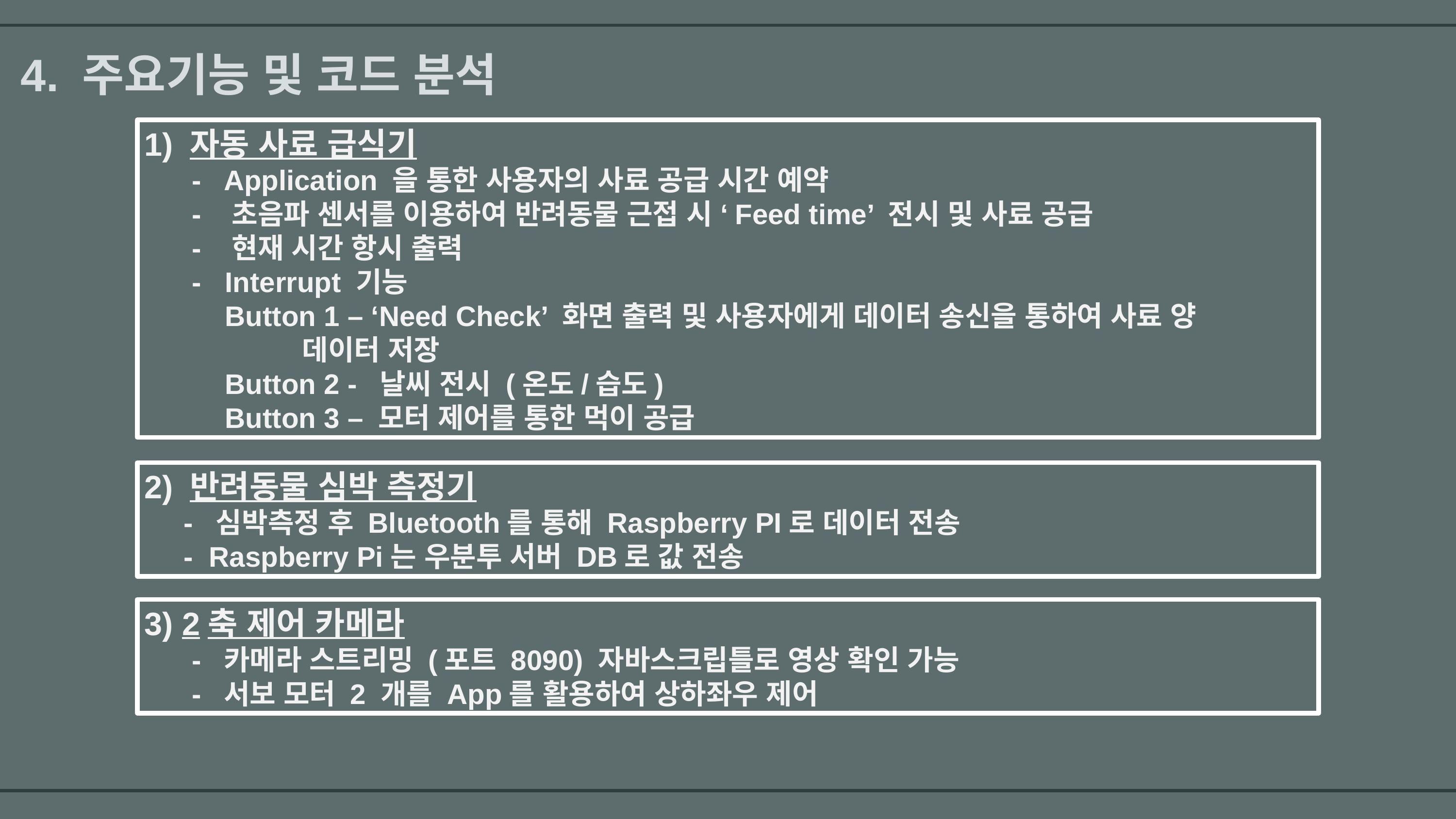

4. 주요기능 및 코드 분석
1) 자동 사료 급식기
      -   Application 을 통한 사용자의 사료 공급 시간 예약
      -   초음파 센서를 이용하여 반려동물 근접 시 ‘Feed time’ 전시 및 사료 공급
      -   현재 시간 항시 출력
      -   Interrupt 기능
	 Button 1 – ‘Need Check’ 화면 출력 및 사용자에게 데이터 송신을 통하여 사료 양 		                     데이터 저장
	 Button 2 -  날씨 전시 (온도/습도)
	 Button 3 – 모터 제어를 통한 먹이 공급
2) 반려동물 심박 측정기
     -  심박측정 후 Bluetooth를 통해 Raspberry PI로 데이터 전송
     -  Raspberry Pi는 우분투 서버 DB로 값 전송
3) 2축 제어 카메라
      -  카메라 스트리밍 (포트 8090) 자바스크립틀로 영상 확인 가능
      -  서보 모터 2 개를 App를 활용하여 상하좌우 제어